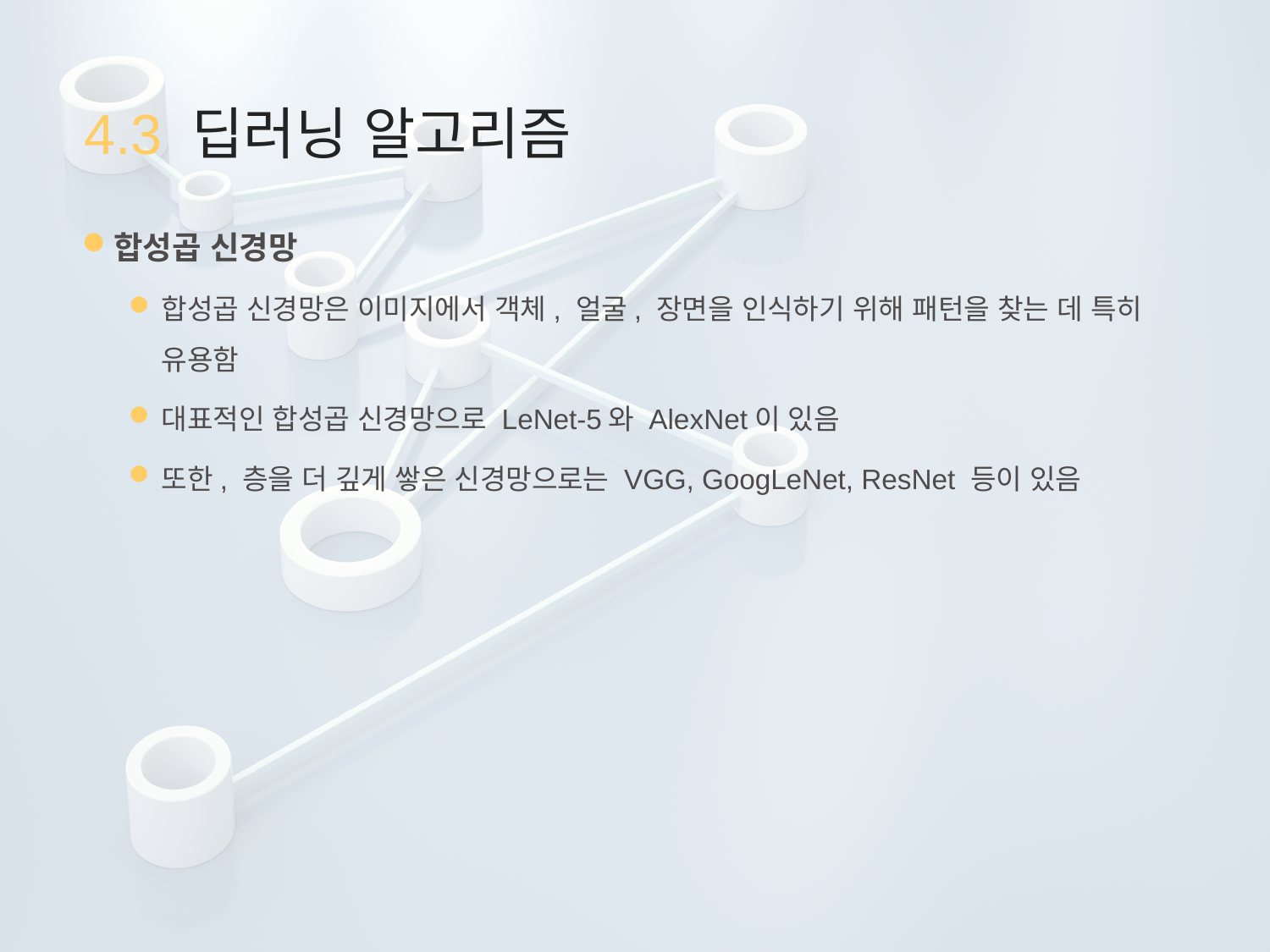

# 4.3 딥러닝 알고리즘
합성곱 신경망
합성곱 신경망은 이미지에서 객체, 얼굴, 장면을 인식하기 위해 패턴을 찾는 데 특히 유용함
대표적인 합성곱 신경망으로 LeNet-5와 AlexNet이 있음
또한, 층을 더 깊게 쌓은 신경망으로는 VGG, GoogLeNet, ResNet 등이 있음